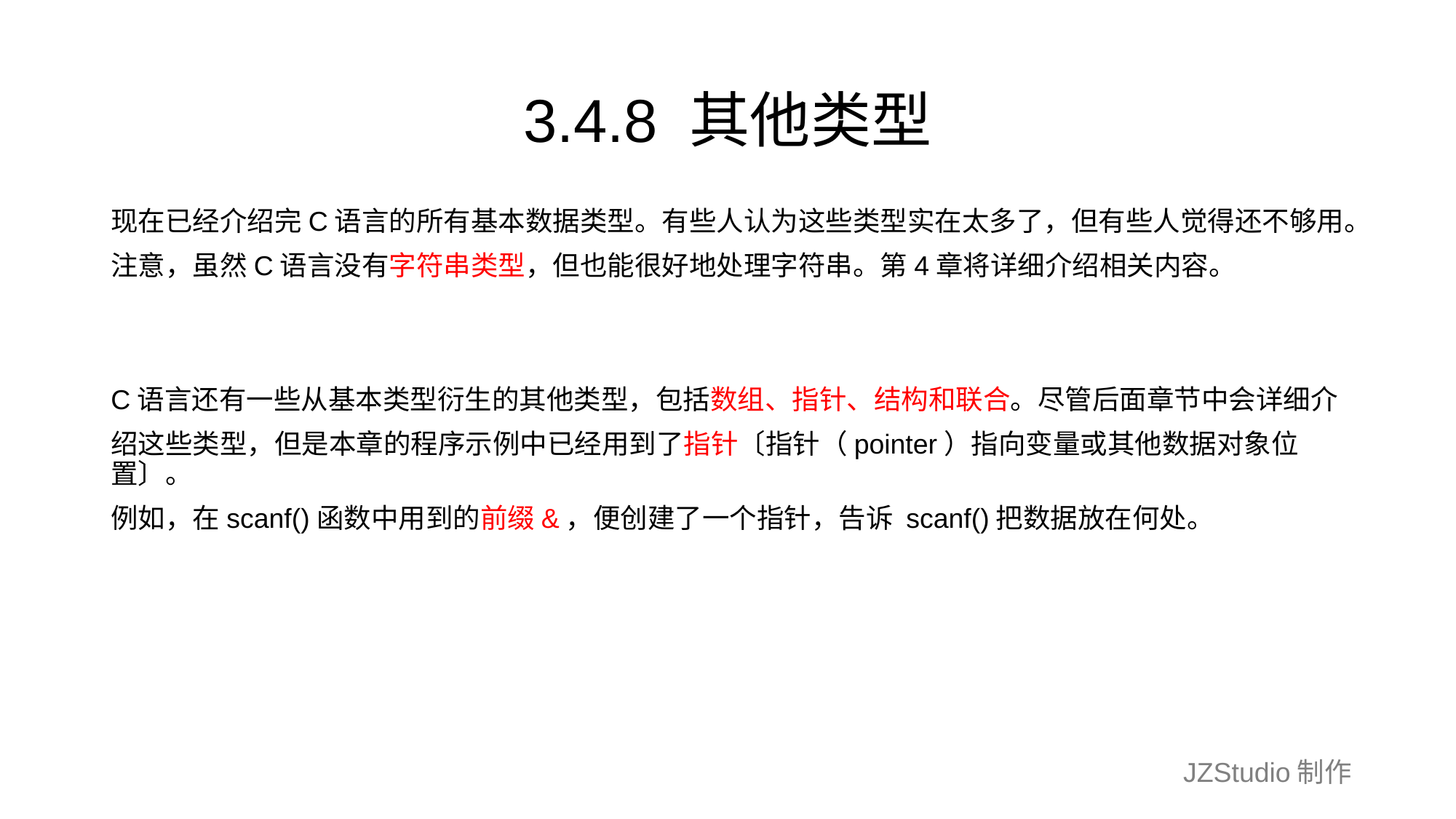

# 3.4.8 其他类型
现在已经介绍完C语言的所有基本数据类型。有些人认为这些类型实在太多了，但有些人觉得还不够用。
注意，虽然C语言没有字符串类型，但也能很好地处理字符串。第4章将详细介绍相关内容。

C语言还有一些从基本类型衍生的其他类型，包括数组、指针、结构和联合。尽管后面章节中会详细介
绍这些类型，但是本章的程序示例中已经用到了指针〔指针（pointer）指向变量或其他数据对象位置〕。
例如，在scanf()函数中用到的前缀&，便创建了一个指针，告诉 scanf()把数据放在何处。